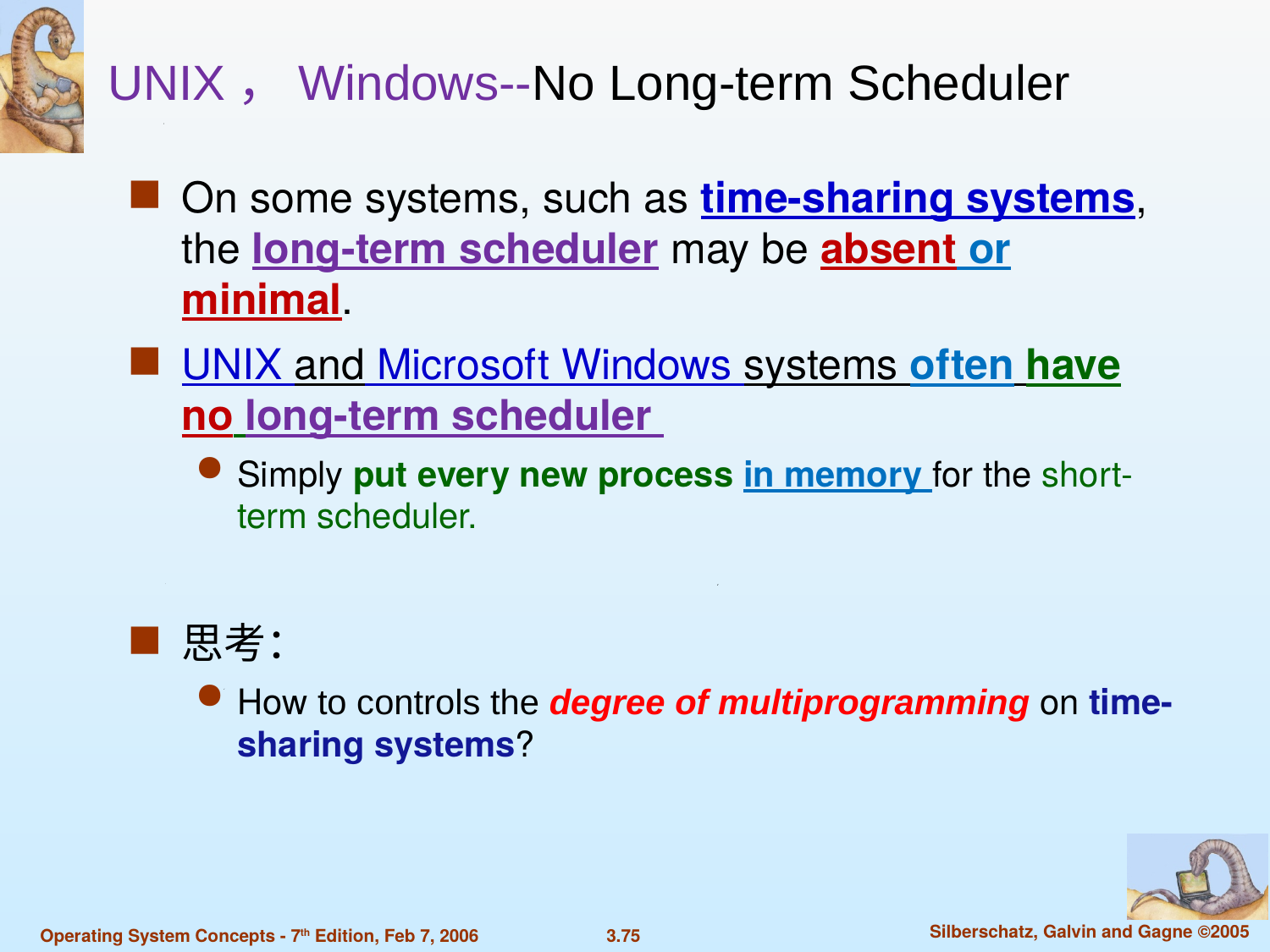

UNIX，Windows--No Long-term Scheduler
On some systems, such as time-sharing systems, the long-term scheduler may be absent or minimal.
UNIX and Microsoft Windows systems often have no long-term scheduler
Simply put every new process in memory for the short-term scheduler.

思考：
How to controls the degree of multiprogramming on time-sharing systems?